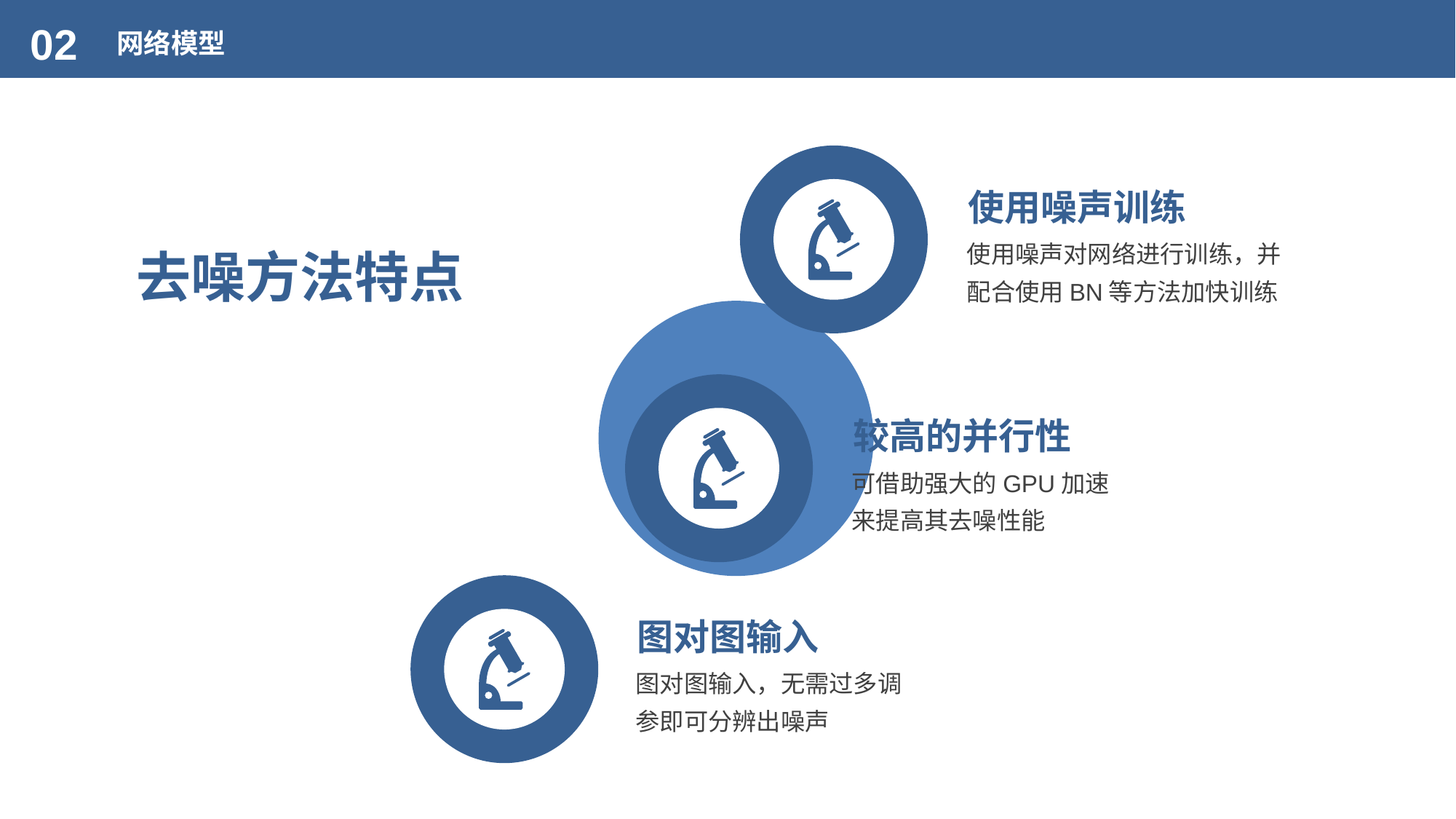

02
网络模型

使用噪声训练
使用噪声对网络进行训练，并配合使用BN等方法加快训练
去噪方法特点
去噪网络

较高的并行性
可借助强大的GPU加速来提高其去噪性能

图对图输入
图对图输入，无需过多调参即可分辨出噪声